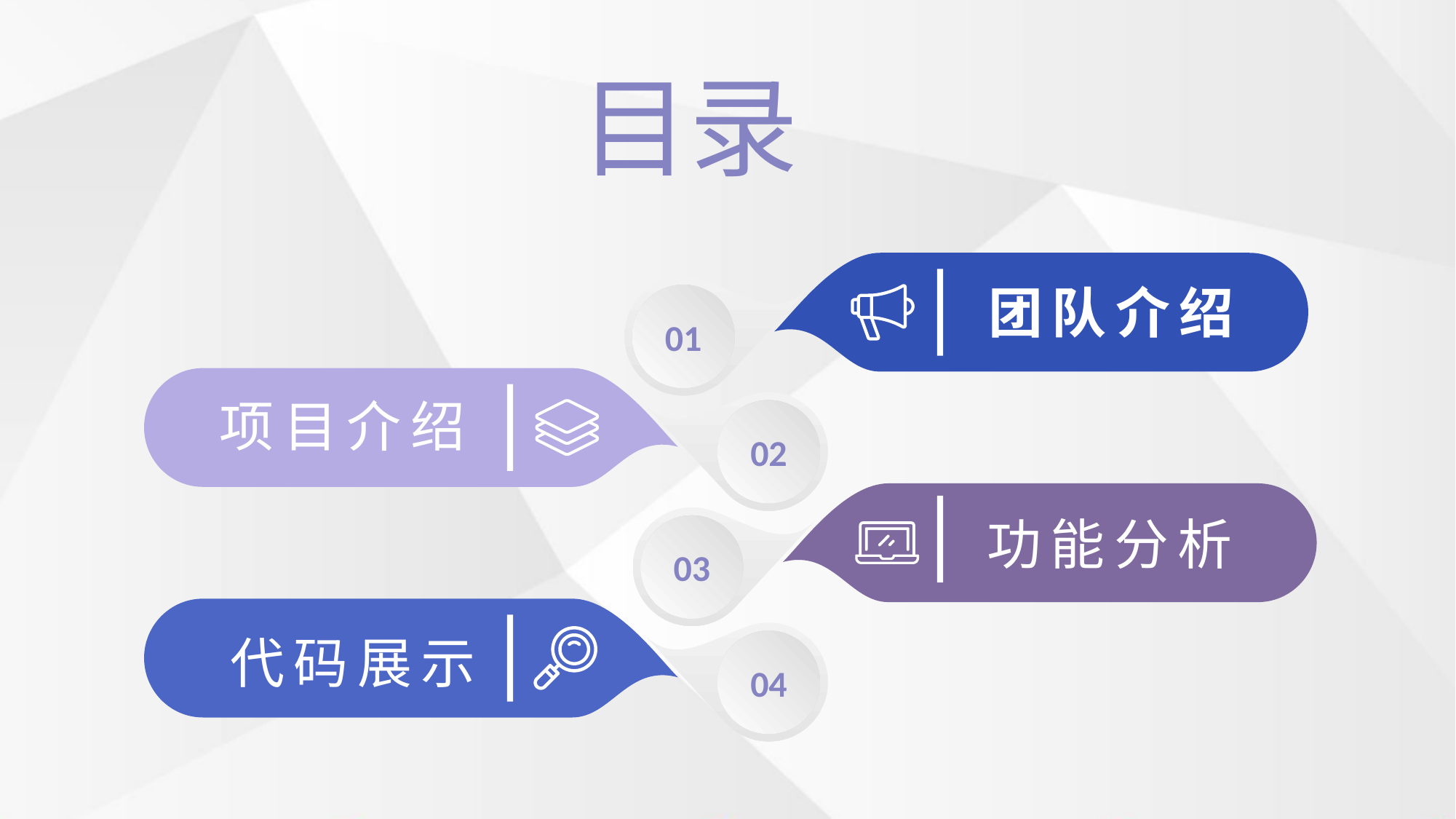

目录

01
团队介绍

02
项目介绍

03
功能分析

04

代码展示